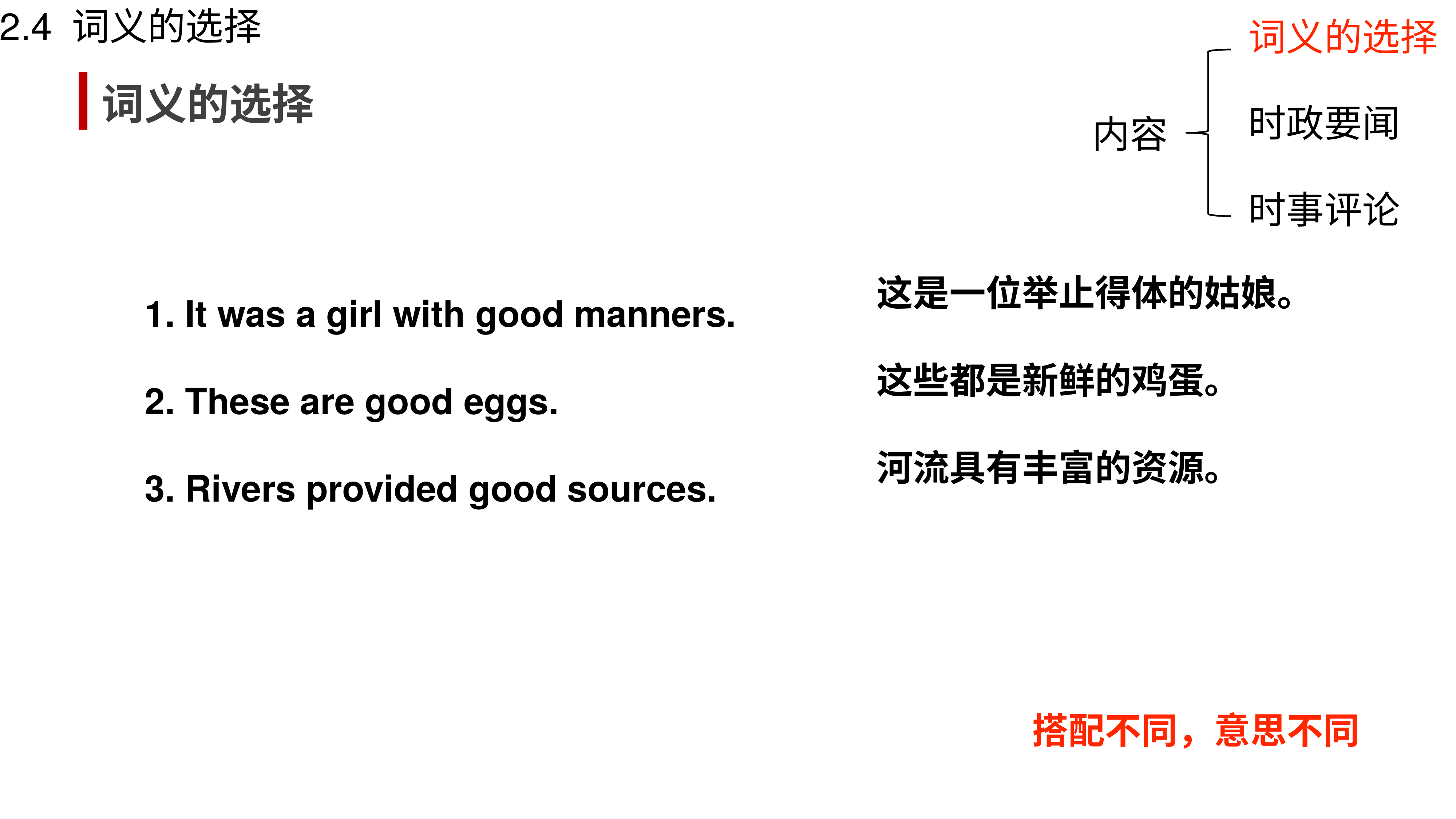

2.4 词义的选择
词义的选择

词义的选择

时政要闻
内容
时事评论
这是一位举止得体的姑娘。
这些都是新鲜的鸡蛋。
河流具有丰富的资源。
1. It was a girl with good manners.
2. These are good eggs.
3. Rivers provided good sources.
搭配不同，意思不同